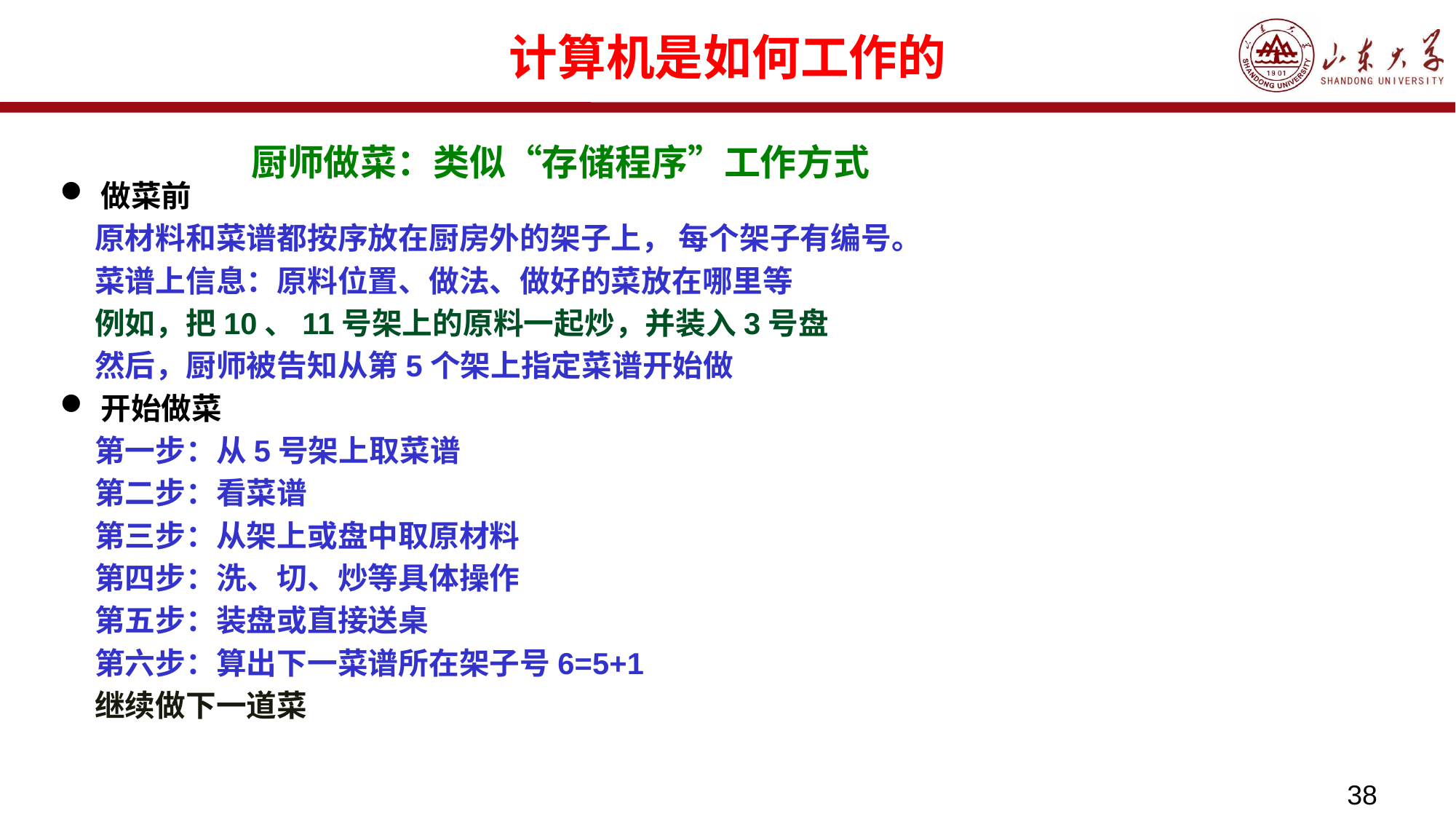

# 计算机是如何工作的
厨师做菜：类似“存储程序”工作方式
做菜前
    原材料和菜谱都按序放在厨房外的架子上， 每个架子有编号。
    菜谱上信息：原料位置、做法、做好的菜放在哪里等
    例如，把10、11号架上的原料一起炒，并装入3号盘
    然后，厨师被告知从第5个架上指定菜谱开始做
开始做菜
    第一步：从5号架上取菜谱
    第二步：看菜谱
    第三步：从架上或盘中取原材料
    第四步：洗、切、炒等具体操作
    第五步：装盘或直接送桌
    第六步：算出下一菜谱所在架子号6=5+1
    继续做下一道菜
38